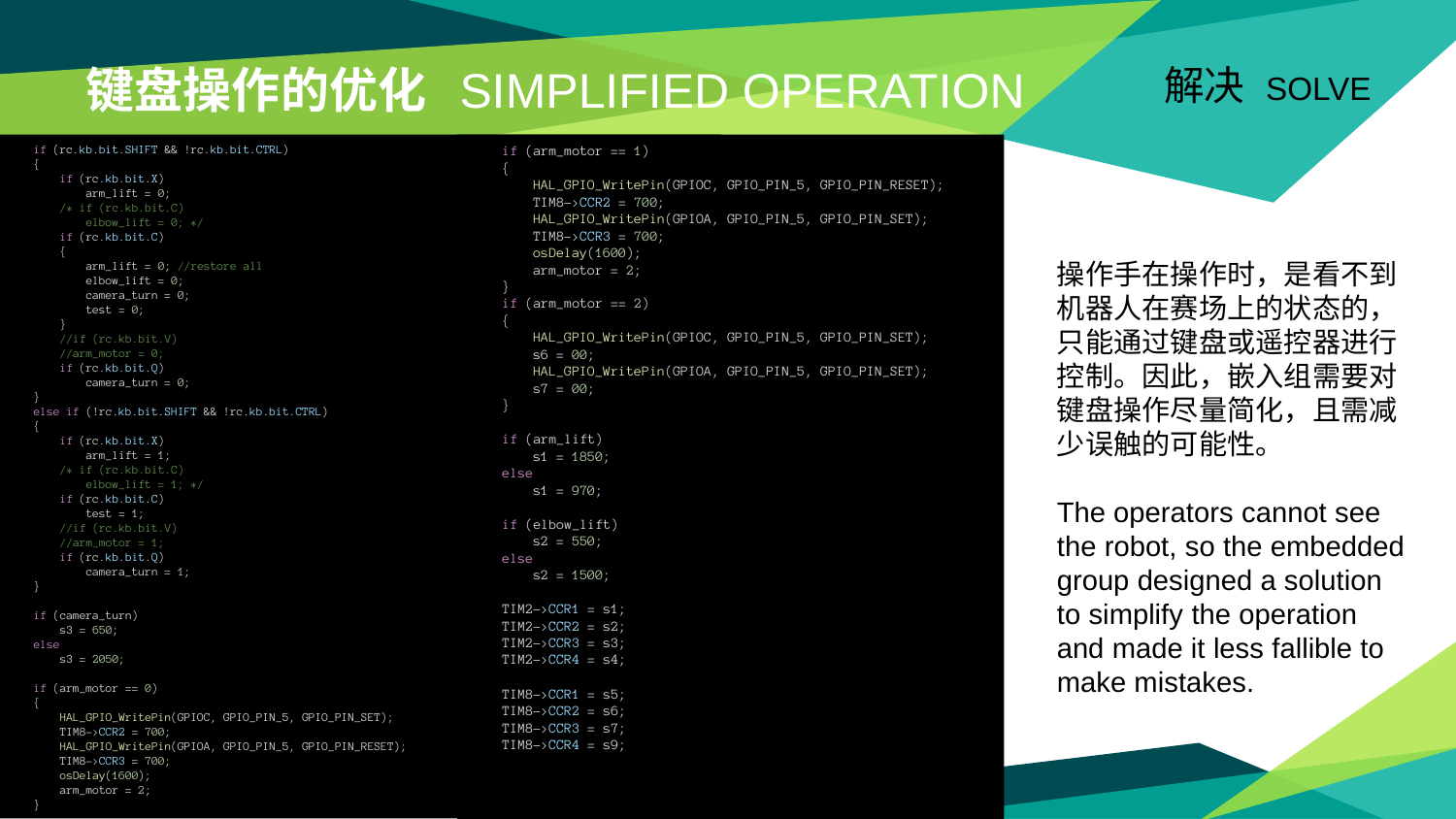

# 键盘操作的优化  simplified operation
解决 solve
    if (rc.kb.bit.SHIFT && !rc.kb.bit.CTRL)
    {
        if (rc.kb.bit.X)
            arm_lift = 0;
        /* if (rc.kb.bit.C)
            elbow_lift = 0; */
        if (rc.kb.bit.C)
        {
            arm_lift = 0; //restore all
            elbow_lift = 0;
            camera_turn = 0;
            test = 0;
        }
        //if (rc.kb.bit.V)
        //arm_motor = 0;
        if (rc.kb.bit.Q)
            camera_turn = 0;
    }
    else if (!rc.kb.bit.SHIFT && !rc.kb.bit.CTRL)
    {
        if (rc.kb.bit.X)
            arm_lift = 1;
        /* if (rc.kb.bit.C)
            elbow_lift = 1; */
        if (rc.kb.bit.C)
            test = 1;
        //if (rc.kb.bit.V)
        //arm_motor = 1;
        if (rc.kb.bit.Q)
            camera_turn = 1;
    }
    if (camera_turn)
        s3 = 650;
    else
        s3 = 2050;
    if (arm_motor == 0)
    {
        HAL_GPIO_WritePin(GPIOC, GPIO_PIN_5, GPIO_PIN_SET);
        TIM8->CCR2 = 700;
        HAL_GPIO_WritePin(GPIOA, GPIO_PIN_5, GPIO_PIN_RESET);
        TIM8->CCR3 = 700;
        osDelay(1600);
        arm_motor = 2;
    }
    if (arm_motor == 1)
    {
        HAL_GPIO_WritePin(GPIOC, GPIO_PIN_5, GPIO_PIN_RESET);
        TIM8->CCR2 = 700;
        HAL_GPIO_WritePin(GPIOA, GPIO_PIN_5, GPIO_PIN_SET);
        TIM8->CCR3 = 700;
        osDelay(1600);
        arm_motor = 2;
    }
    if (arm_motor == 2)
    {
        HAL_GPIO_WritePin(GPIOC, GPIO_PIN_5, GPIO_PIN_SET);
        s6 = 00;
        HAL_GPIO_WritePin(GPIOA, GPIO_PIN_5, GPIO_PIN_SET);
        s7 = 00;
    }
    if (arm_lift)
        s1 = 1850;
    else
        s1 = 970;
    if (elbow_lift)
        s2 = 550;
    else
        s2 = 1500;
    TIM2->CCR1 = s1;
    TIM2->CCR2 = s2;
    TIM2->CCR3 = s3;
    TIM2->CCR4 = s4;
    TIM8->CCR1 = s5;
    TIM8->CCR2 = s6;
    TIM8->CCR3 = s7;
    TIM8->CCR4 = s9;

操作手在操作时，是看不到机器人在赛场上的状态的，只能通过键盘或遥控器进行控制。因此，嵌入组需要对键盘操作尽量简化，且需减少误触的可能性。

The operators cannot see the robot, so the embedded group designed a solution to simplify the operation and made it less fallible to make mistakes.